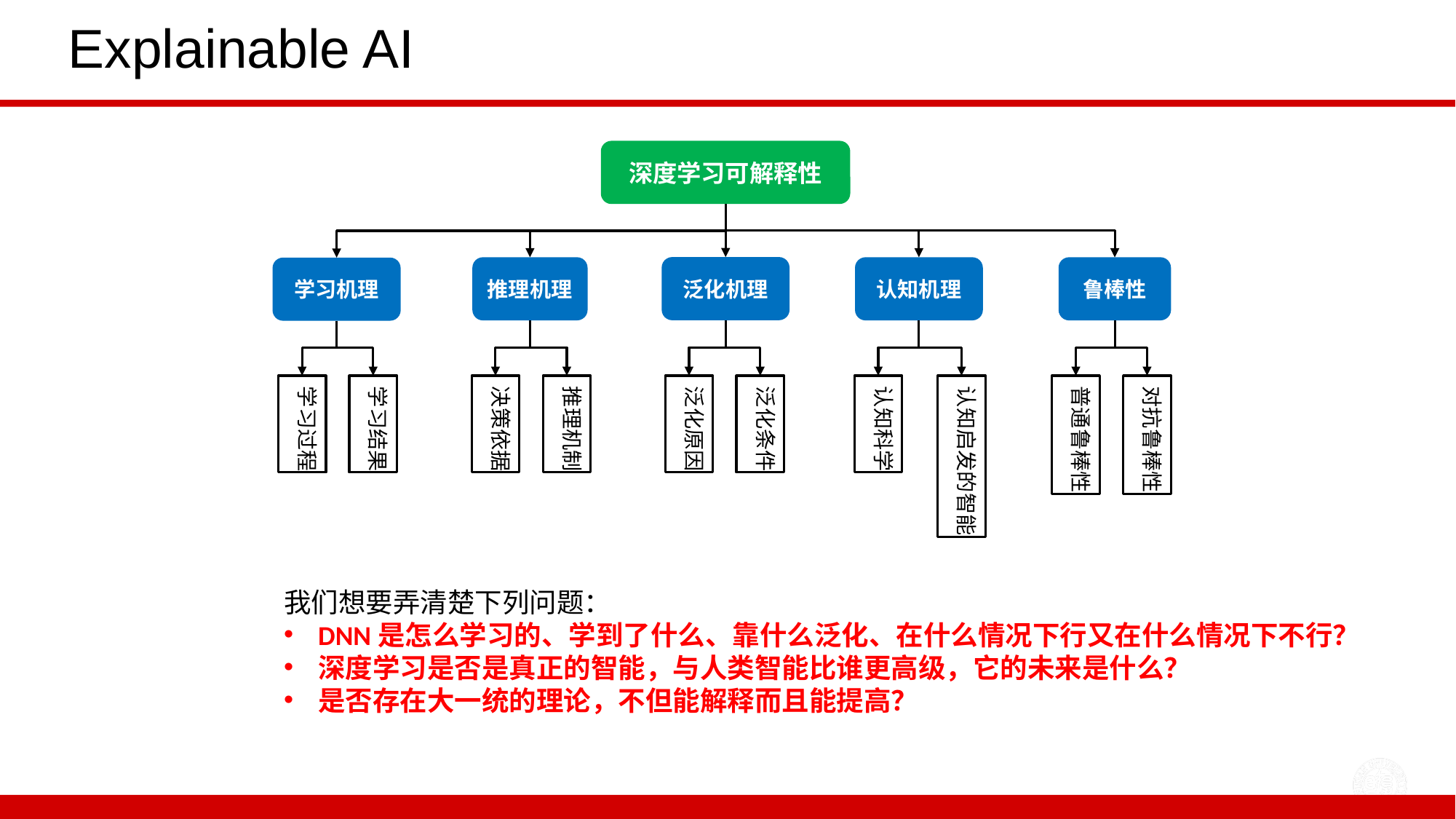

# Explainable AI
深度学习可解释性
泛化机理
认知机理
推理机理
鲁棒性
学习机理
认知科学
认知启发的智能
学习过程
学习结果
决策依据
推理机制
普通鲁棒性
对抗鲁棒性
泛化原因
泛化条件
我们想要弄清楚下列问题：
DNN是怎么学习的、学到了什么、靠什么泛化、在什么情况下行又在什么情况下不行？
深度学习是否是真正的智能，与人类智能比谁更高级，它的未来是什么？
是否存在大一统的理论，不但能解释而且能提高？